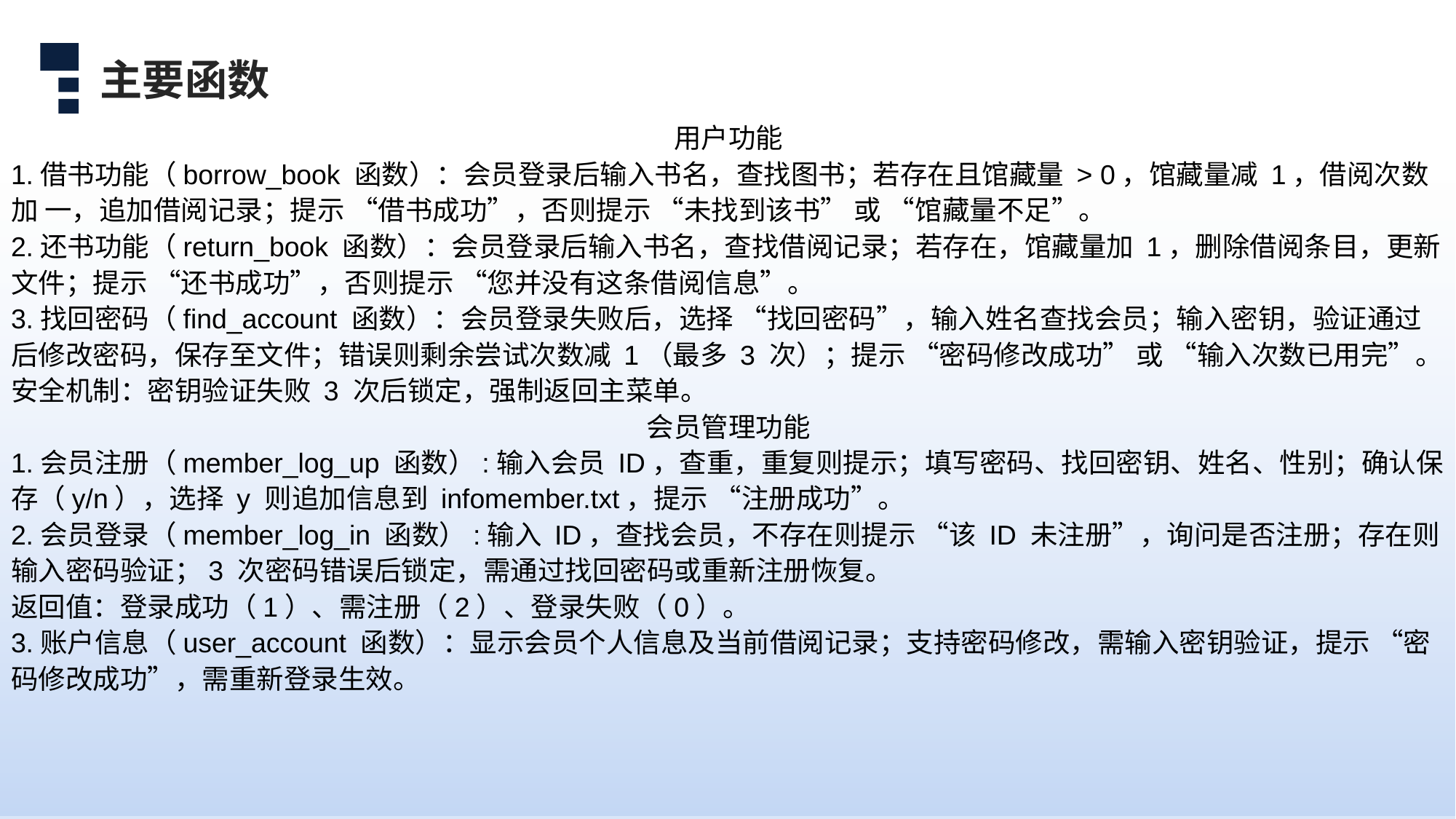

用户功能
1.借书功能（borrow_book 函数）：会员登录后输入书名，查找图书；若存在且馆藏量 > 0，馆藏量减 1，借阅次数加 一，追加借阅记录；提示 “借书成功”，否则提示 “未找到该书” 或 “馆藏量不足”。
2.还书功能（return_book 函数）：会员登录后输入书名，查找借阅记录；若存在，馆藏量加 1，删除借阅条目，更新文件；提示 “还书成功”，否则提示 “您并没有这条借阅信息”。
3.找回密码（find_account 函数）：会员登录失败后，选择 “找回密码”，输入姓名查找会员；输入密钥，验证通过后修改密码，保存至文件；错误则剩余尝试次数减 1（最多 3 次）；提示 “密码修改成功” 或 “输入次数已用完”。
安全机制：密钥验证失败 3 次后锁定，强制返回主菜单。
会员管理功能
1.会员注册（member_log_up 函数）:输入会员 ID，查重，重复则提示；填写密码、找回密钥、姓名、性别；确认保存（y/n），选择 y 则追加信息到 infomember.txt，提示 “注册成功”。
2.会员登录（member_log_in 函数）:输入 ID，查找会员，不存在则提示 “该 ID 未注册”，询问是否注册；存在则输入密码验证；3 次密码错误后锁定，需通过找回密码或重新注册恢复。
返回值：登录成功（1）、需注册（2）、登录失败（0）。
3.账户信息（user_account 函数）：显示会员个人信息及当前借阅记录；支持密码修改，需输入密钥验证，提示 “密码修改成功”，需重新登录生效。

主要函数